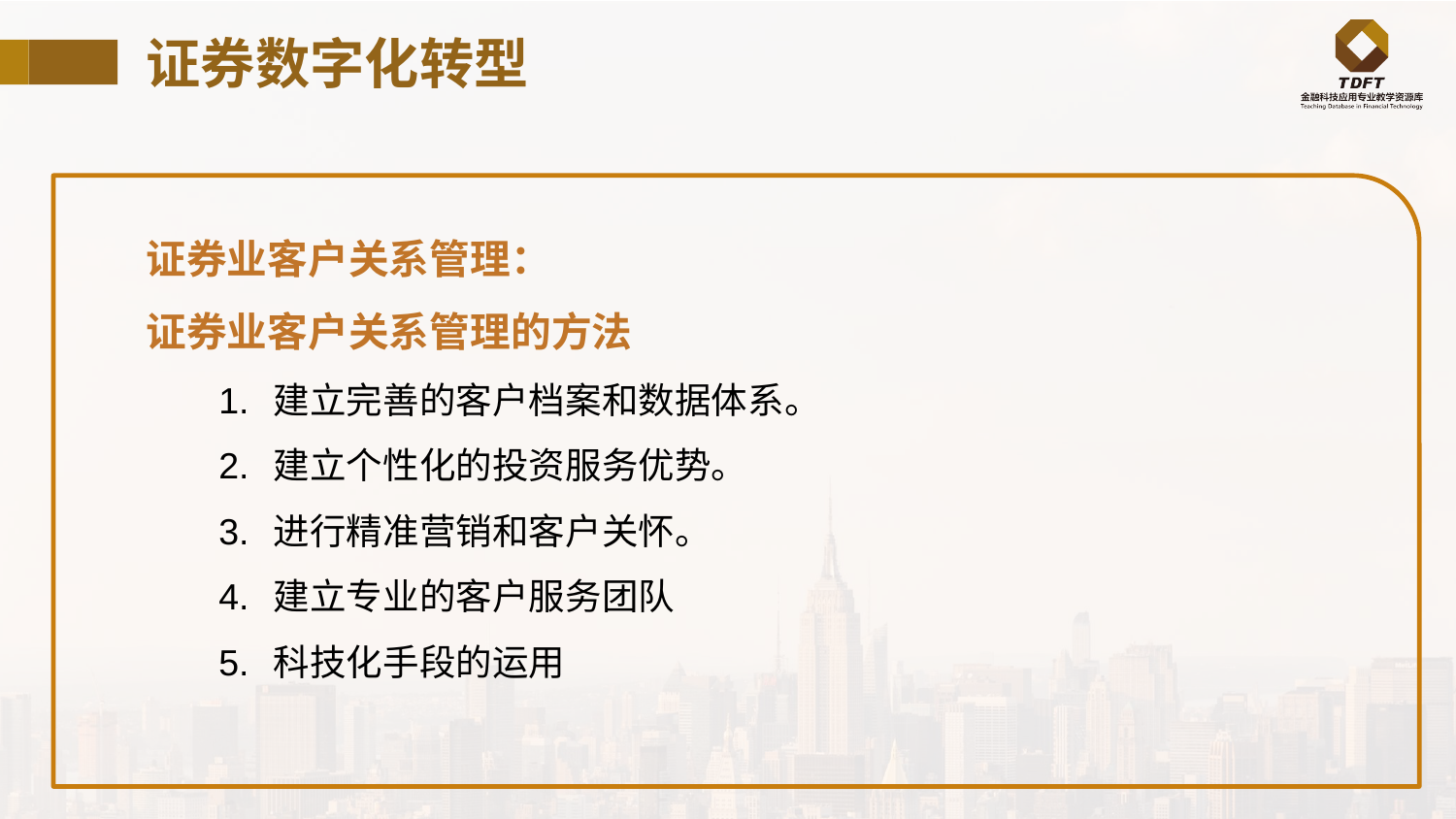

# 证券数字化转型

证券业客户关系管理：
证券业客户关系管理的方法
建立完善的客户档案和数据体系。
建立个性化的投资服务优势。
进行精准营销和客户关怀。
建立专业的客户服务团队
科技化手段的运用